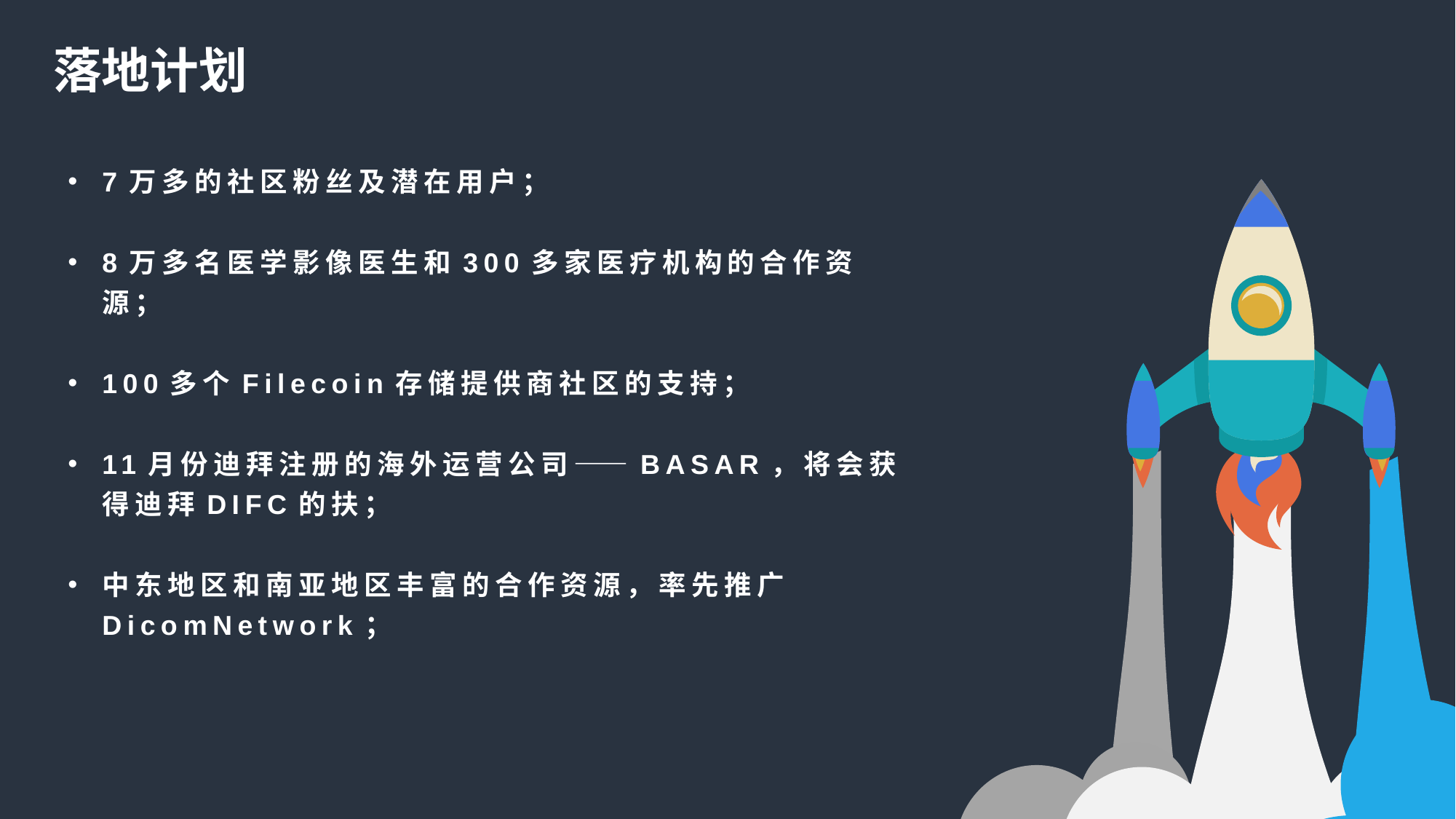

落地计划
7万多的社区粉丝及潜在用户；

8万多名医学影像医生和300多家医疗机构的合作资源；

100多个Filecoin存储提供商社区的支持；

11月份迪拜注册的海外运营公司——BASAR，将会获得迪拜DIFC的扶；

中东地区和南亚地区丰富的合作资源，率先推广DicomNetwork；